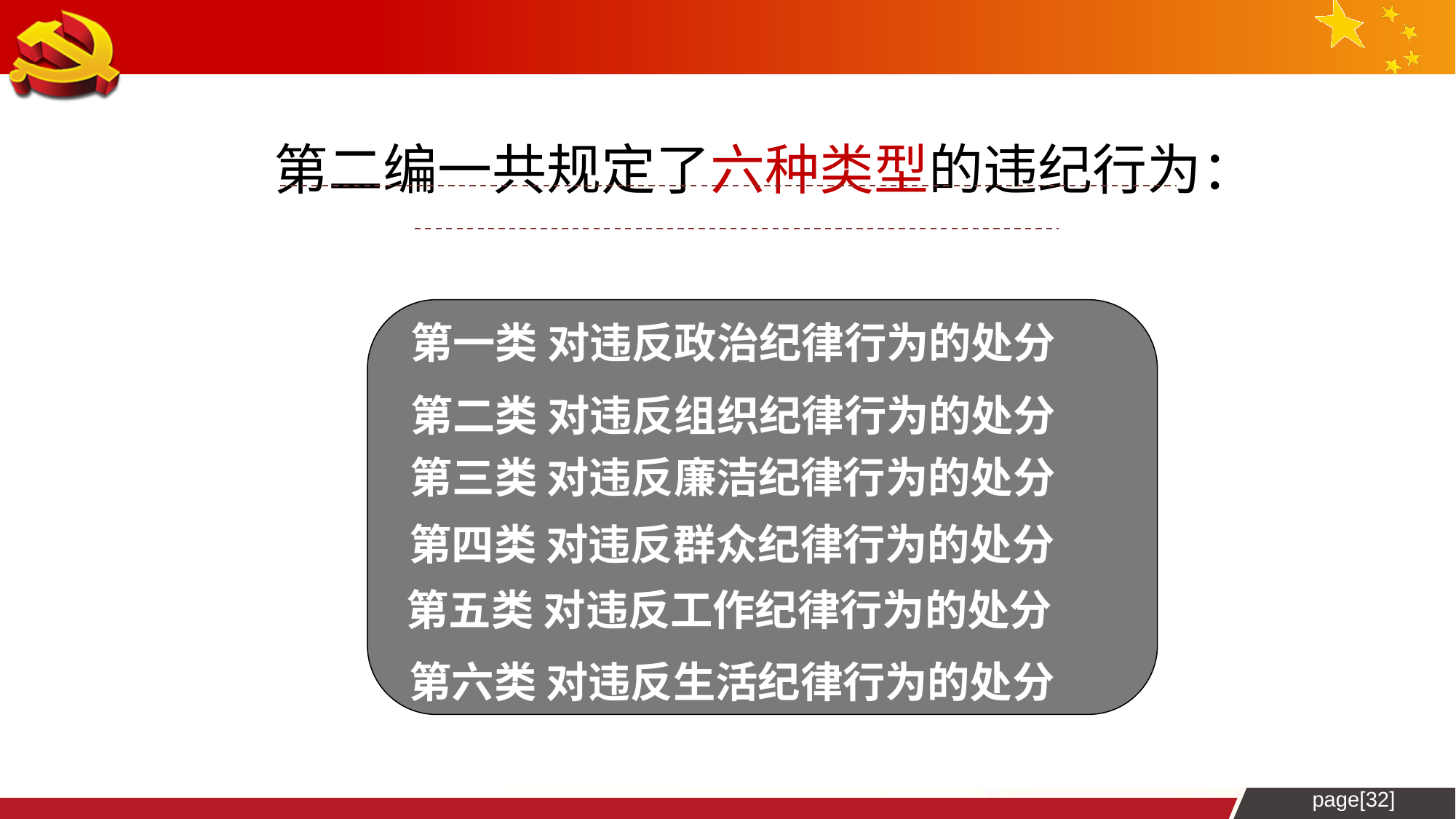

第二编一共规定了六种类型的违纪行为：

第一类 对违反政治纪律行为的处分
第二类 对违反组织纪律行为的处分
第三类 对违反廉洁纪律行为的处分
第四类 对违反群众纪律行为的处分
第五类 对违反工作纪律行为的处分
第六类 对违反生活纪律行为的处分